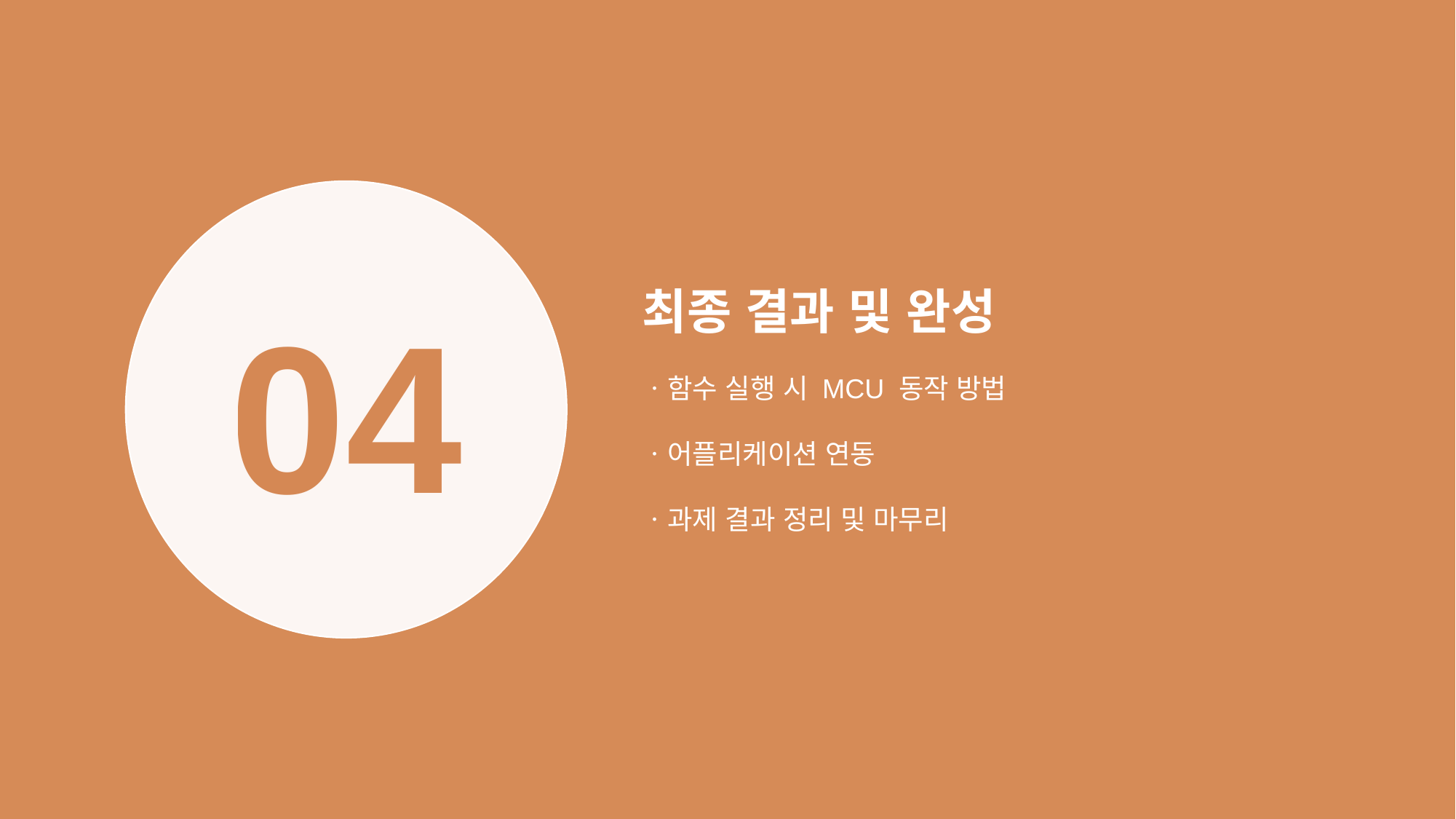

04
최종 결과 및 완성

ㆍ함수 실행 시 MCU 동작 방법

ㆍ어플리케이션 연동

ㆍ과제 결과 정리 및 마무리